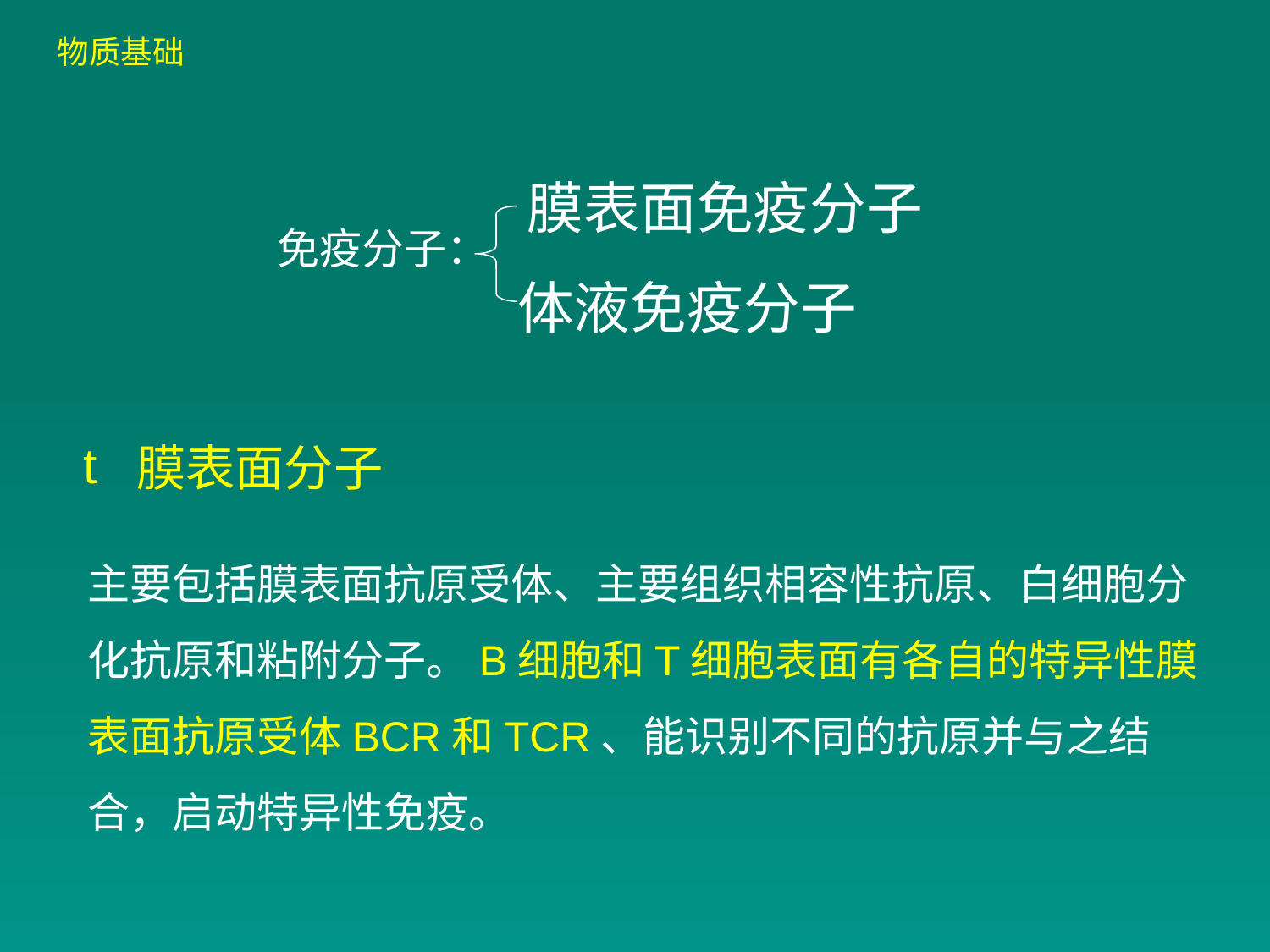

物质基础
膜表面免疫分子

免疫分子：
体液免疫分子
 膜表面分子
主要包括膜表面抗原受体、主要组织相容性抗原、白细胞分化抗原和粘附分子。B细胞和T细胞表面有各自的特异性膜表面抗原受体BCR和TCR、能识别不同的抗原并与之结合，启动特异性免疫。